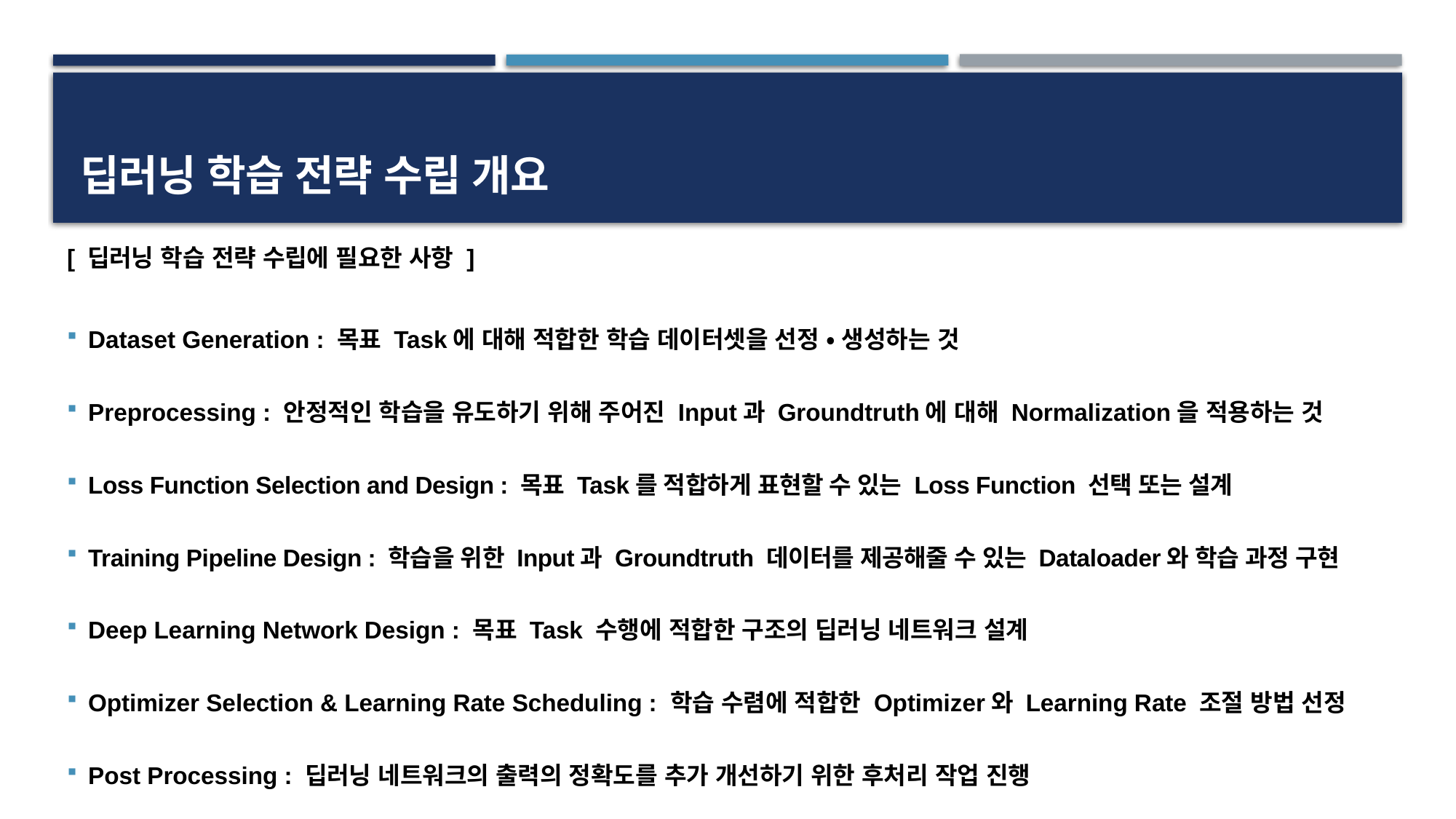

# 딥러닝 학습 전략 수립 개요
[ 딥러닝 학습 전략 수립에 필요한 사항 ]
Dataset Generation : 목표 Task에 대해 적합한 학습 데이터셋을 선정 • 생성하는 것
Preprocessing : 안정적인 학습을 유도하기 위해 주어진 Input과 Groundtruth에 대해 Normalization을 적용하는 것
Loss Function Selection and Design : 목표 Task를 적합하게 표현할 수 있는 Loss Function 선택 또는 설계
Training Pipeline Design : 학습을 위한 Input과 Groundtruth 데이터를 제공해줄 수 있는 Dataloader와 학습 과정 구현
Deep Learning Network Design : 목표 Task 수행에 적합한 구조의 딥러닝 네트워크 설계
Optimizer Selection & Learning Rate Scheduling : 학습 수렴에 적합한 Optimizer와 Learning Rate 조절 방법 선정
Post Processing : 딥러닝 네트워크의 출력의 정확도를 추가 개선하기 위한 후처리 작업 진행